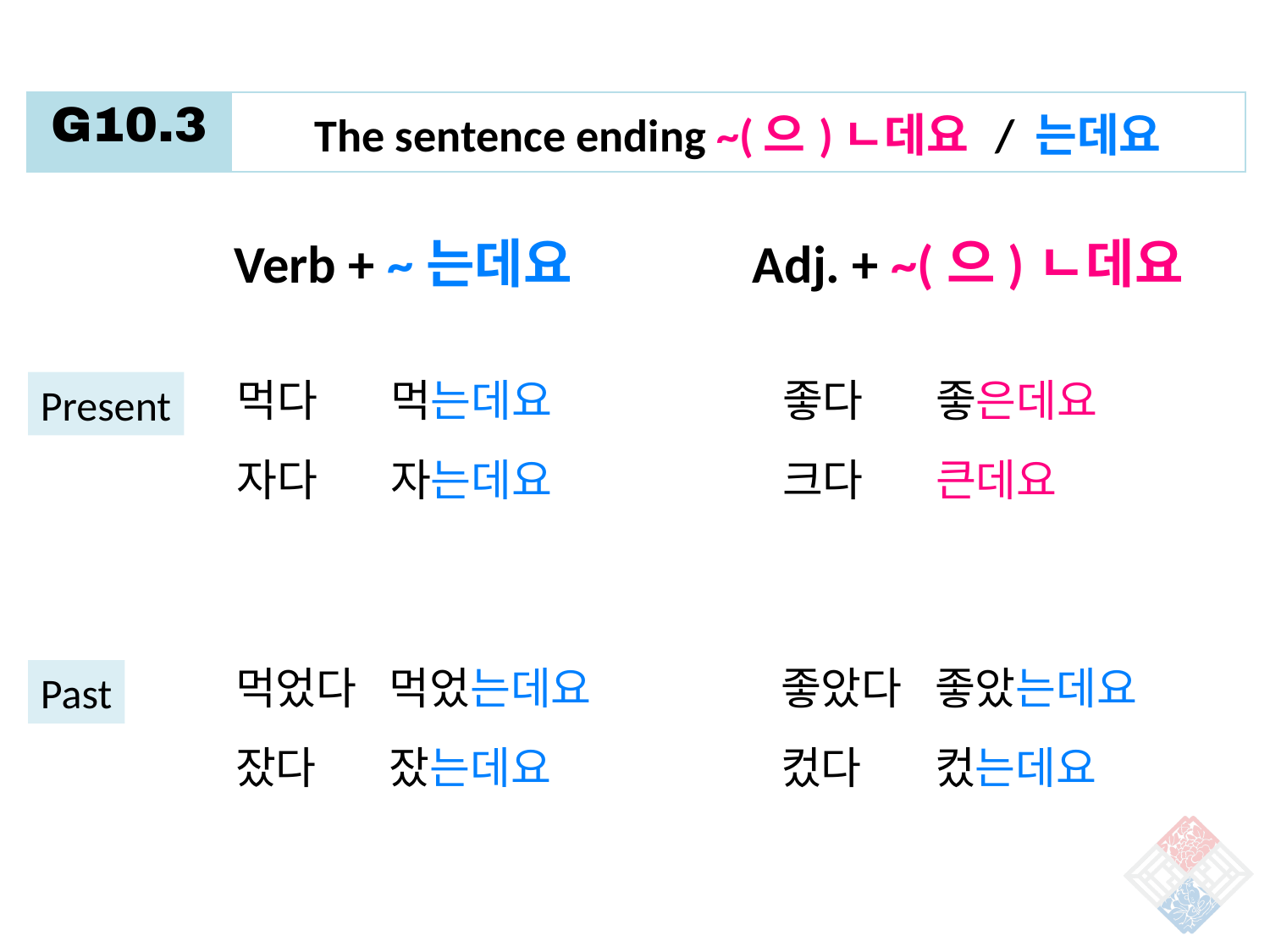

| G10.3 | The sentence ending ~(으)ㄴ데요 / 는데요 |
| --- | --- |
Verb + ~는데요
Adj. + ~(으)ㄴ데요
먹다
자다
먹는데요
자는데요
좋다
크다
좋은데요
큰데요
Present
먹었다
잤다
먹었는데요
잤는데요
좋았다
컸다
좋았는데요
컸는데요
Past